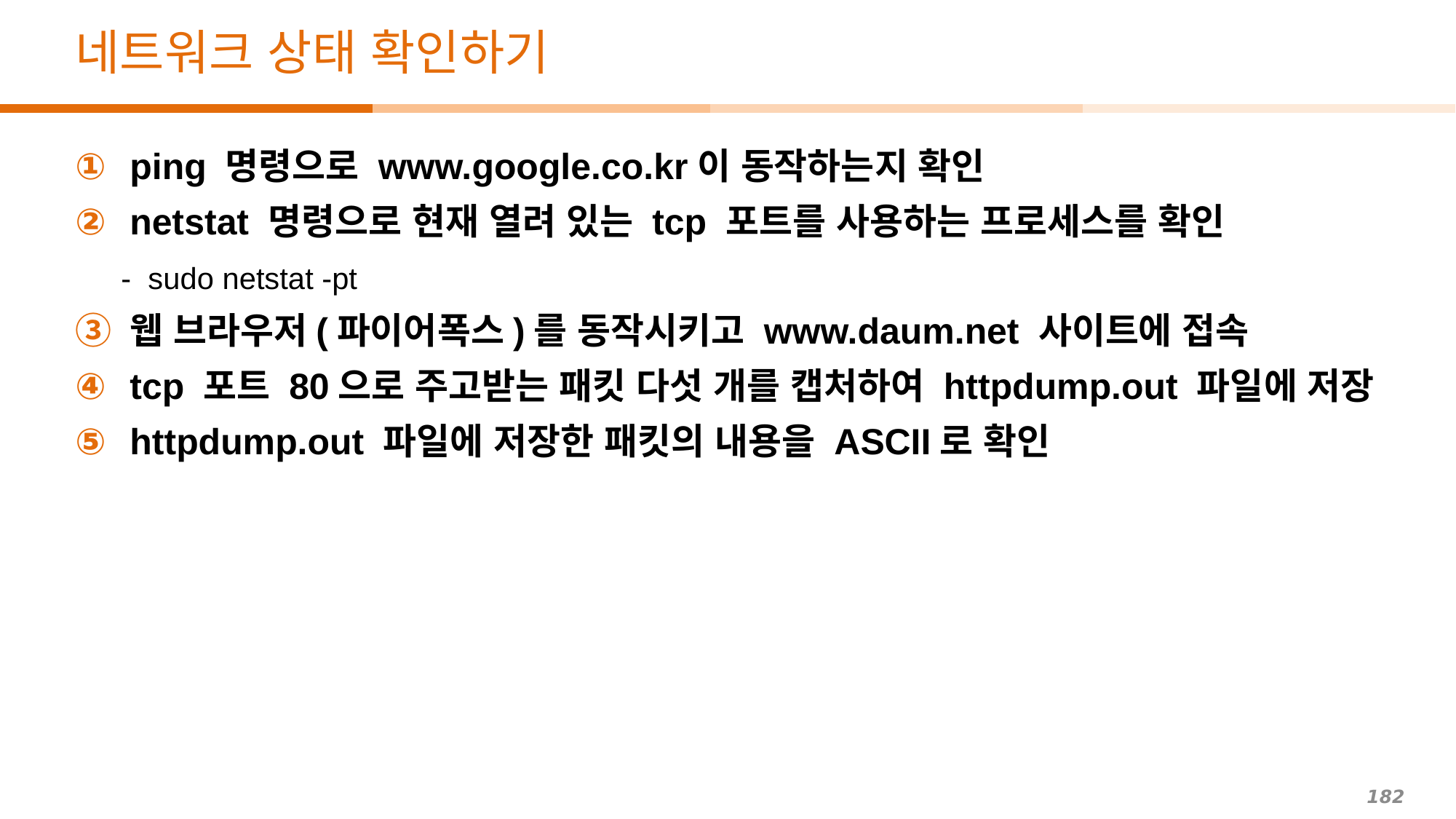

# 네트워크 상태 확인하기
ping 명령으로 www.google.co.kr이 동작하는지 확인
netstat 명령으로 현재 열려 있는 tcp 포트를 사용하는 프로세스를 확인
    -  sudo netstat -pt
웹 브라우저(파이어폭스)를 동작시키고 www.daum.net 사이트에 접속
tcp 포트 80으로 주고받는 패킷 다섯 개를 캡처하여 httpdump.out 파일에 저장
httpdump.out 파일에 저장한 패킷의 내용을 ASCII로 확인